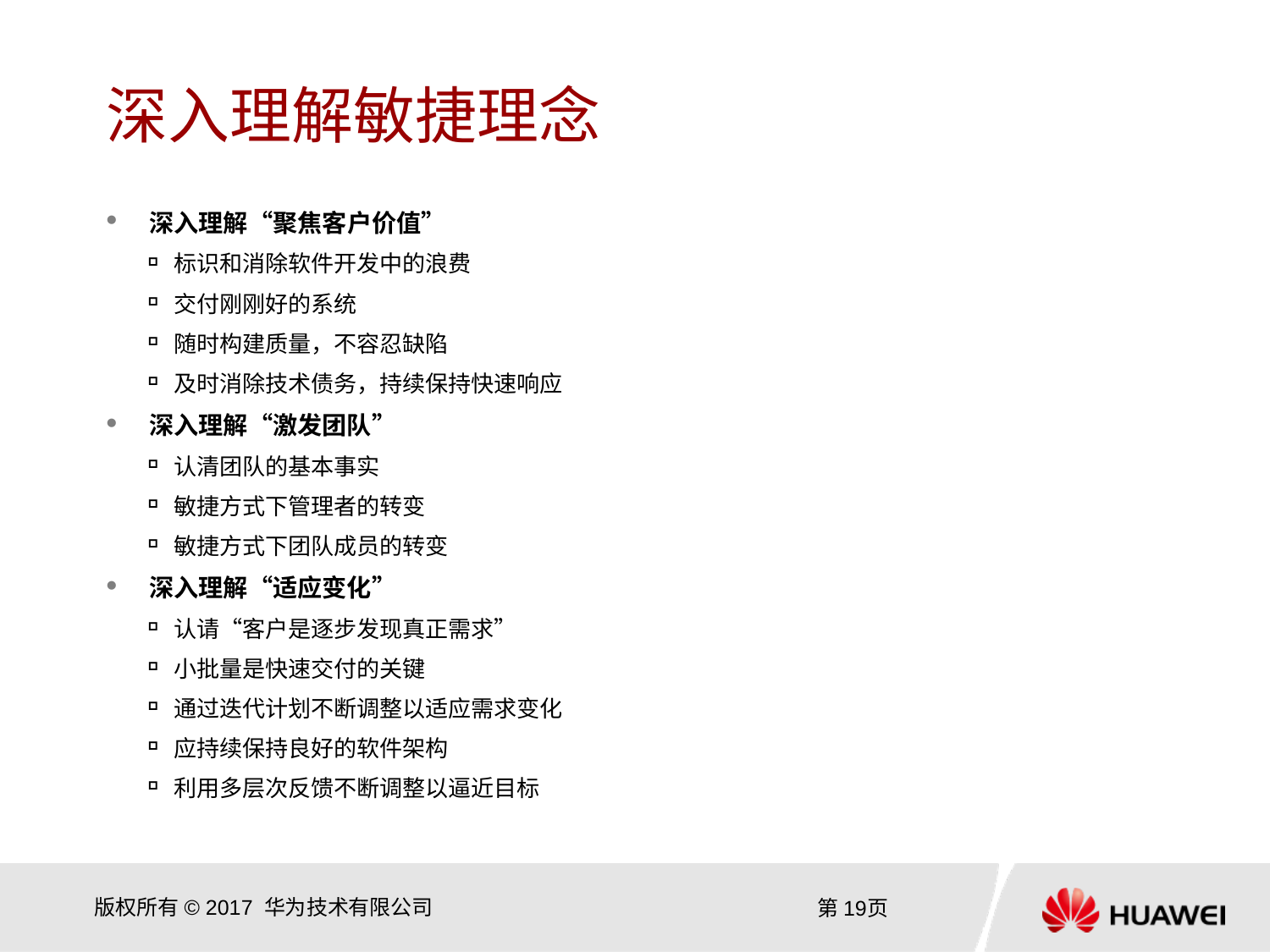

# 深入理解敏捷理念

 深入理解“聚焦客户价值”
标识和消除软件开发中的浪费
交付刚刚好的系统
随时构建质量，不容忍缺陷
及时消除技术债务，持续保持快速响应
 深入理解“激发团队”
认清团队的基本事实
敏捷方式下管理者的转变
敏捷方式下团队成员的转变
 深入理解“适应变化”
认请“客户是逐步发现真正需求”
小批量是快速交付的关键
通过迭代计划不断调整以适应需求变化
应持续保持良好的软件架构
利用多层次反馈不断调整以逼近目标